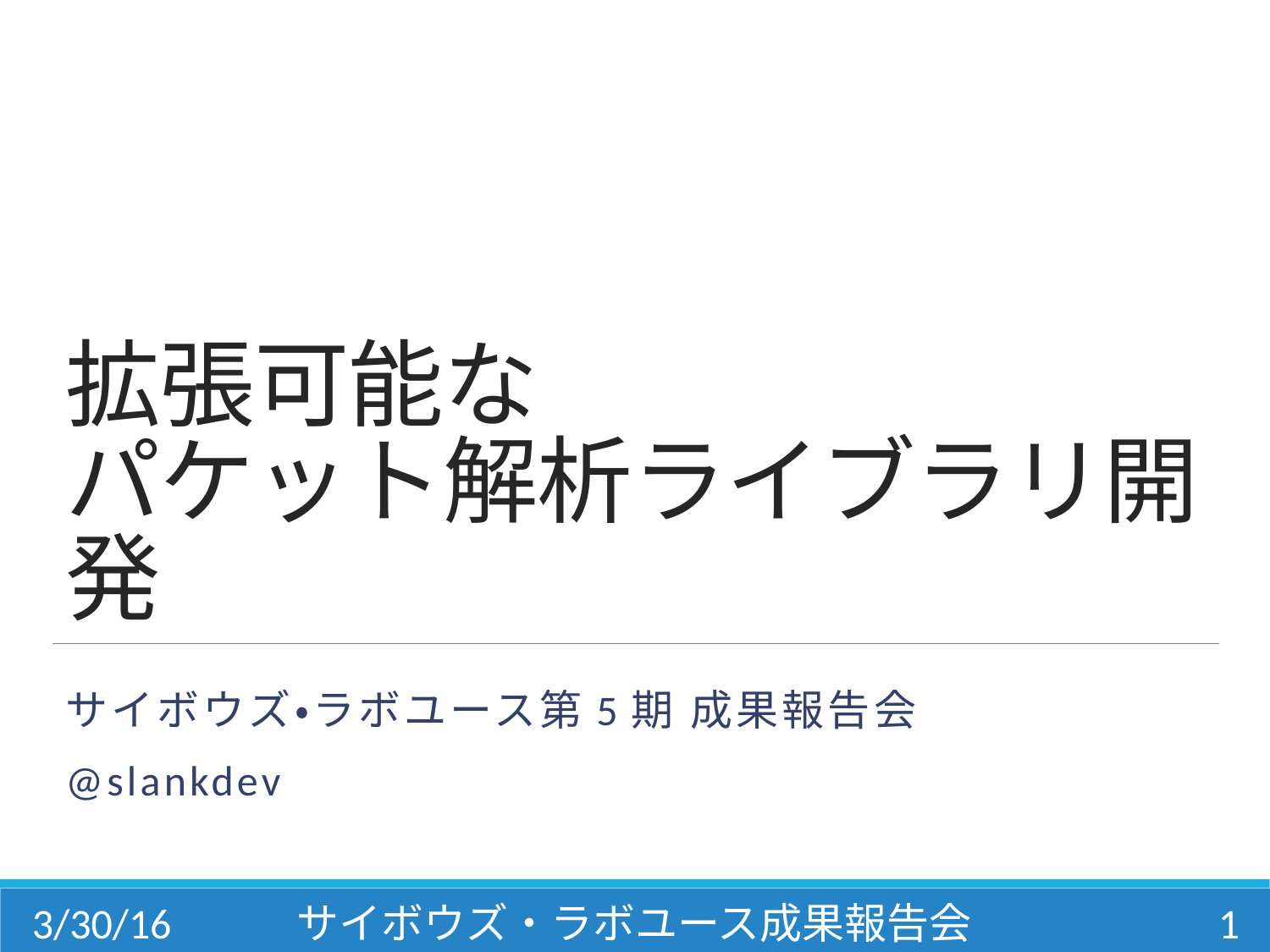

# 拡張可能な パケット解析ライブラリ開発
サイボウズ・ラボユース第5期 成果報告会
@slankdev

3/30/16
サイボウズ・ラボユース成果報告会
1